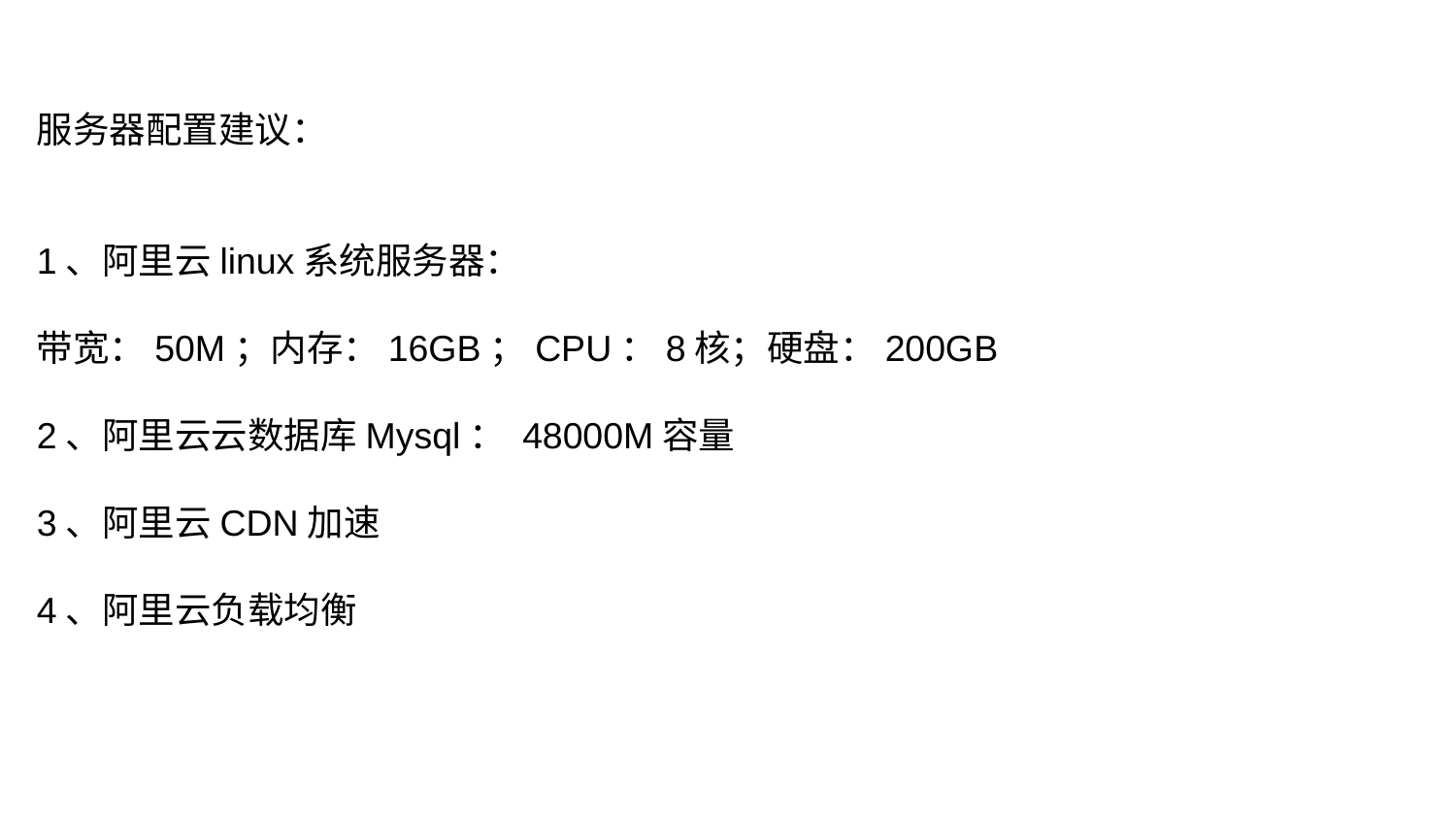

服务器配置建议：

1、阿里云linux系统服务器：

带宽：50M；内存：16GB；CPU：8核；硬盘：200GB

2、阿里云云数据库Mysql： 48000M容量

3、阿里云CDN加速

4、阿里云负载均衡